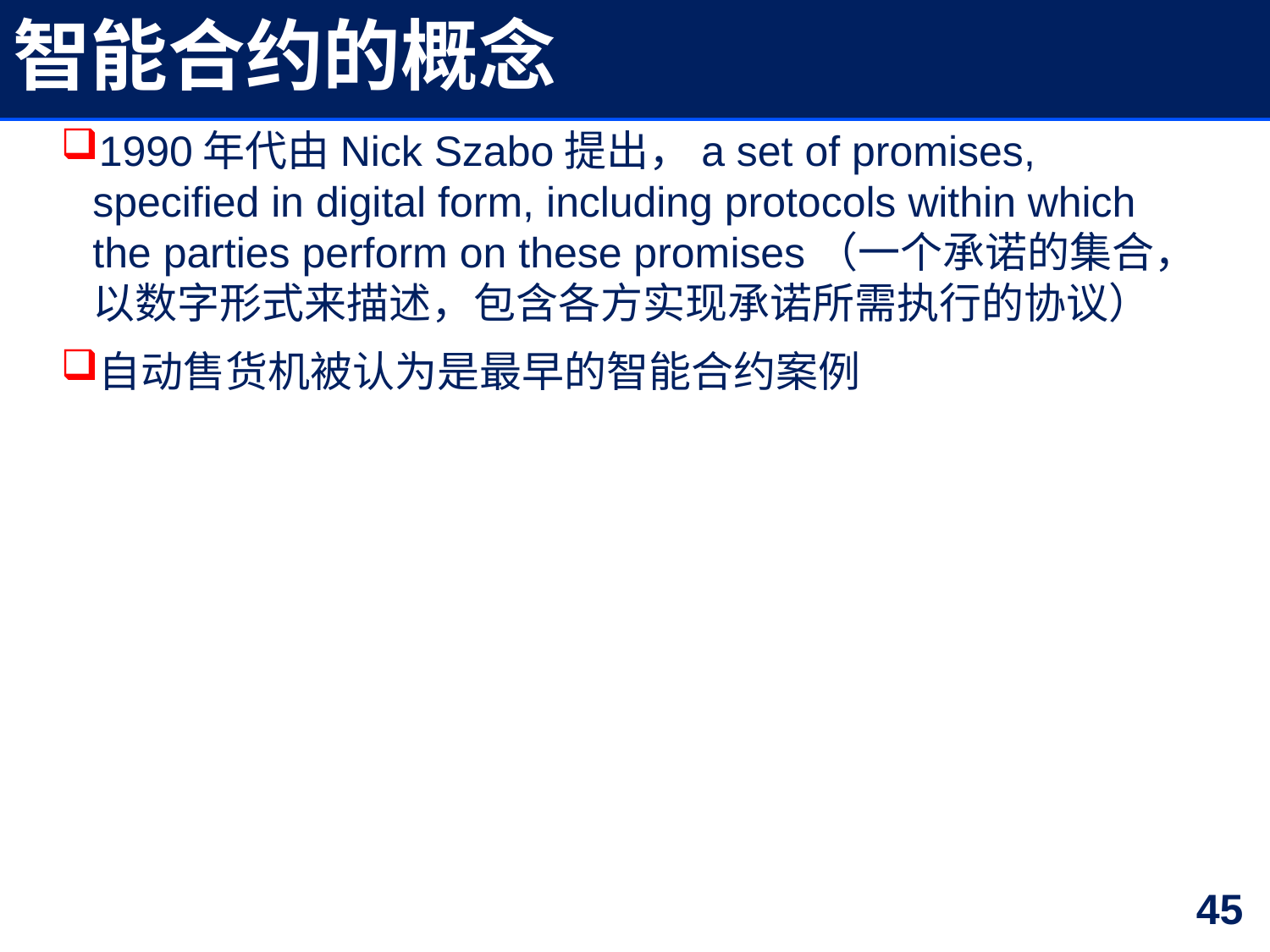

# 智能合约的概念
1990年代由Nick Szabo提出，a set of promises, specified in digital form, including protocols within which the parties perform on these promises（一个承诺的集合，以数字形式来描述，包含各方实现承诺所需执行的协议）
自动售货机被认为是最早的智能合约案例

45